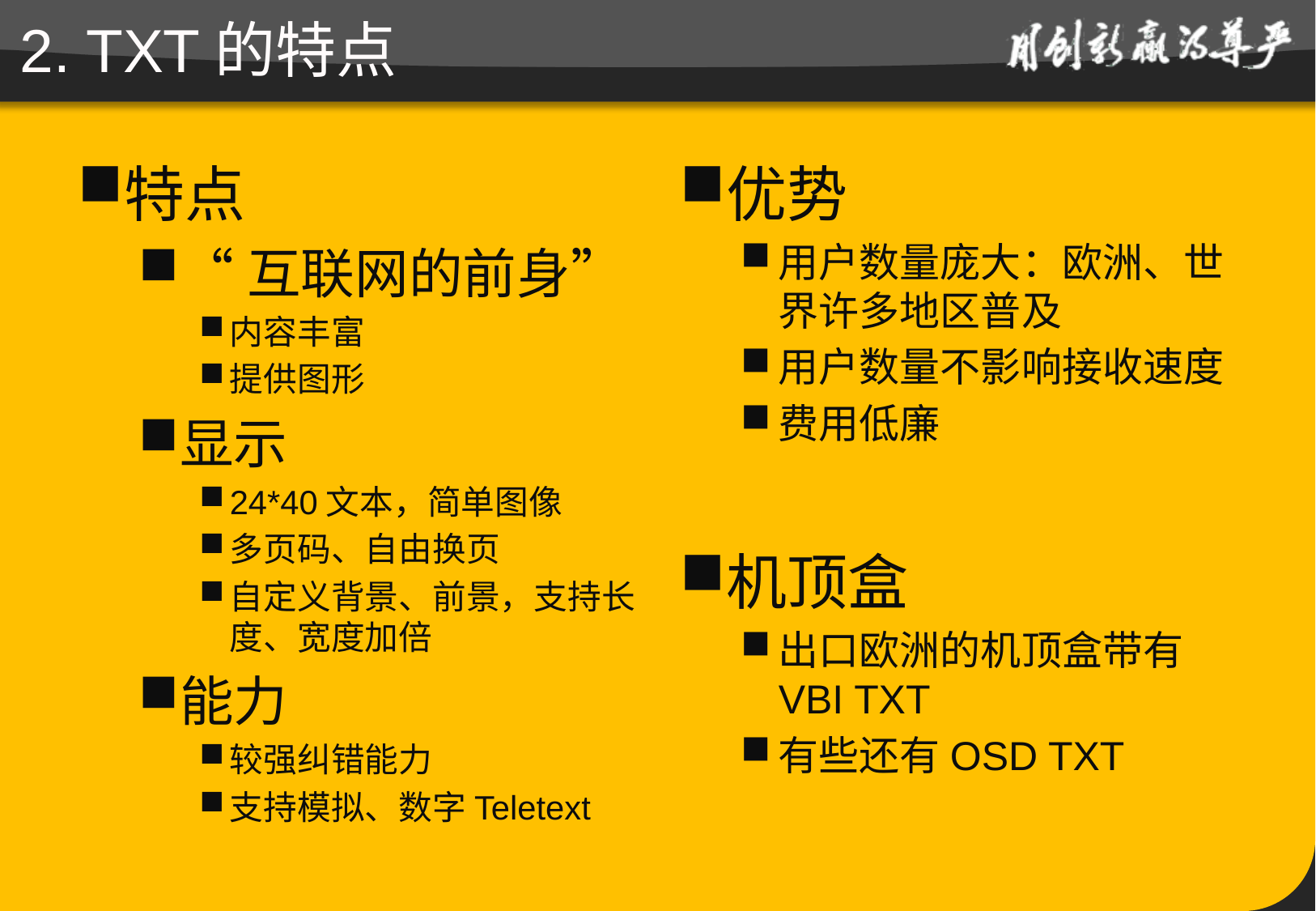

# 2. TXT的特点
特点
“互联网的前身”
内容丰富
提供图形
显示
24*40文本，简单图像
多页码、自由换页
自定义背景、前景，支持长度、宽度加倍
能力
较强纠错能力
支持模拟、数字Teletext
优势
用户数量庞大：欧洲、世界许多地区普及
用户数量不影响接收速度
费用低廉

机顶盒
出口欧洲的机顶盒带有VBI TXT
有些还有OSD TXT